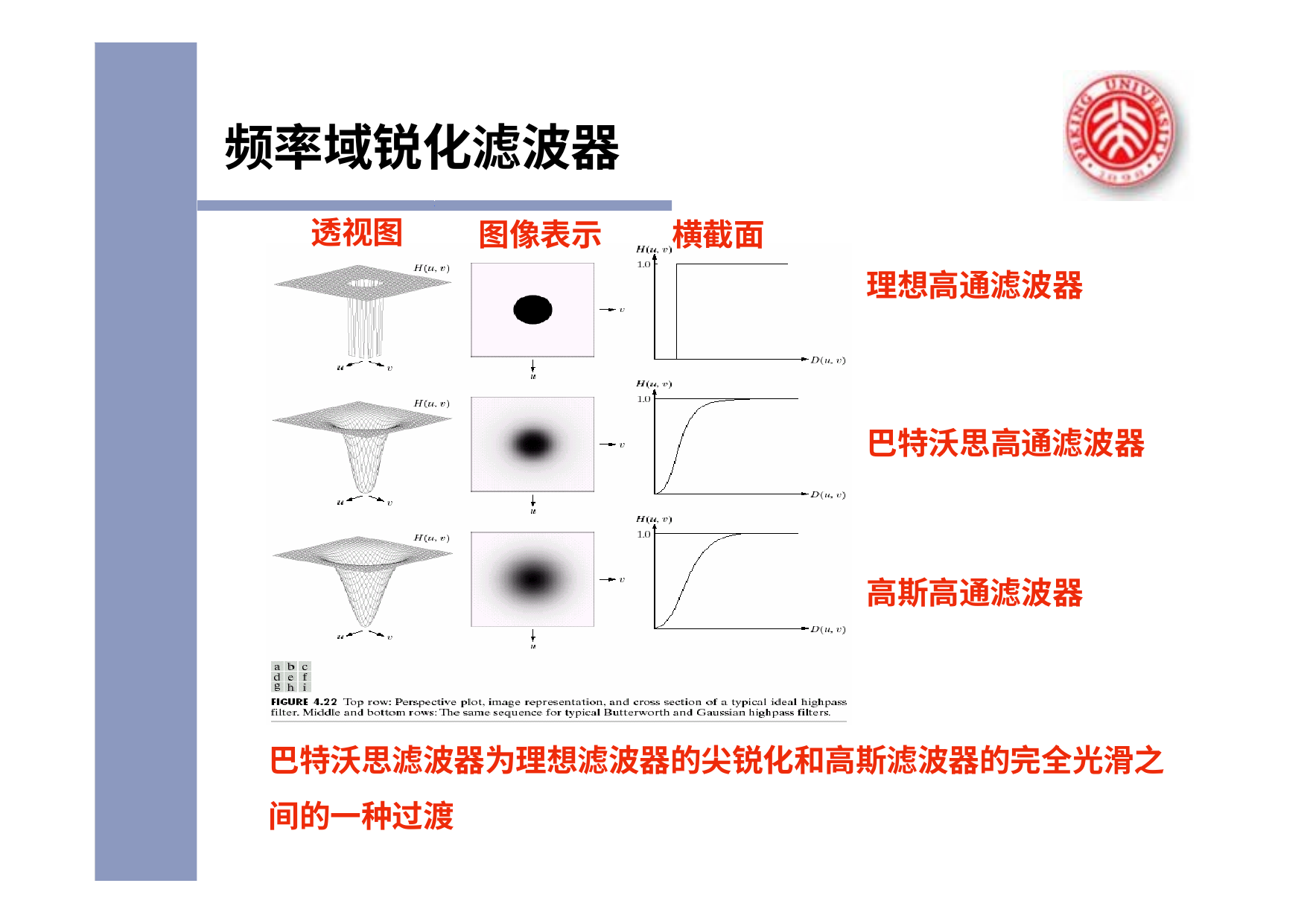

# 频率域锐化滤波器

透视图
图像表示
横截面

理想高通滤波器
巴特沃思高通滤波器
高斯高通滤波器
巴特沃思滤波器为理想滤波器的尖锐化和高斯滤波器的完全光滑之 间的一种过渡